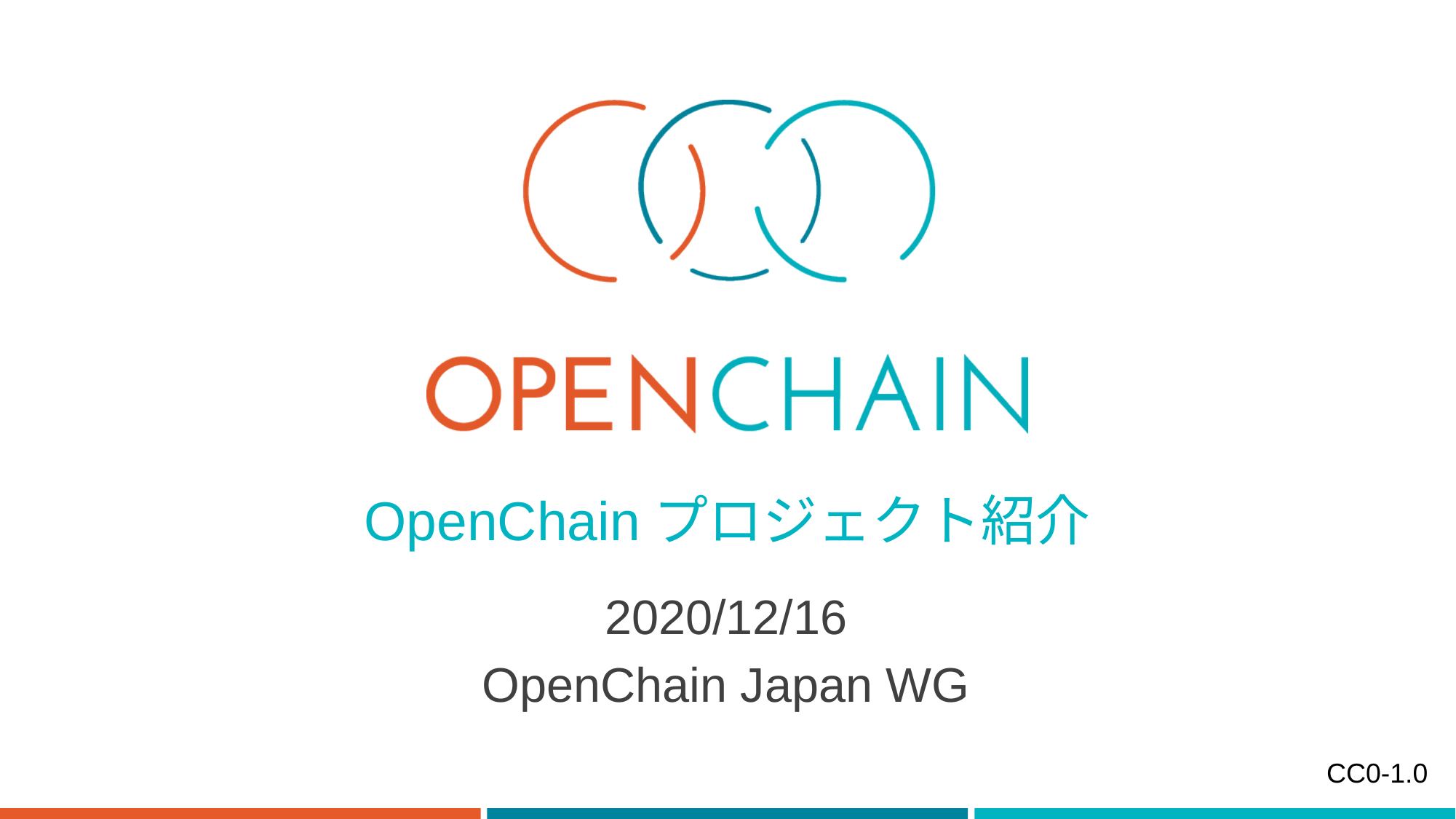

# OpenChainプロジェクト紹介
2020/12/16
OpenChain Japan WG

CC0-1.0